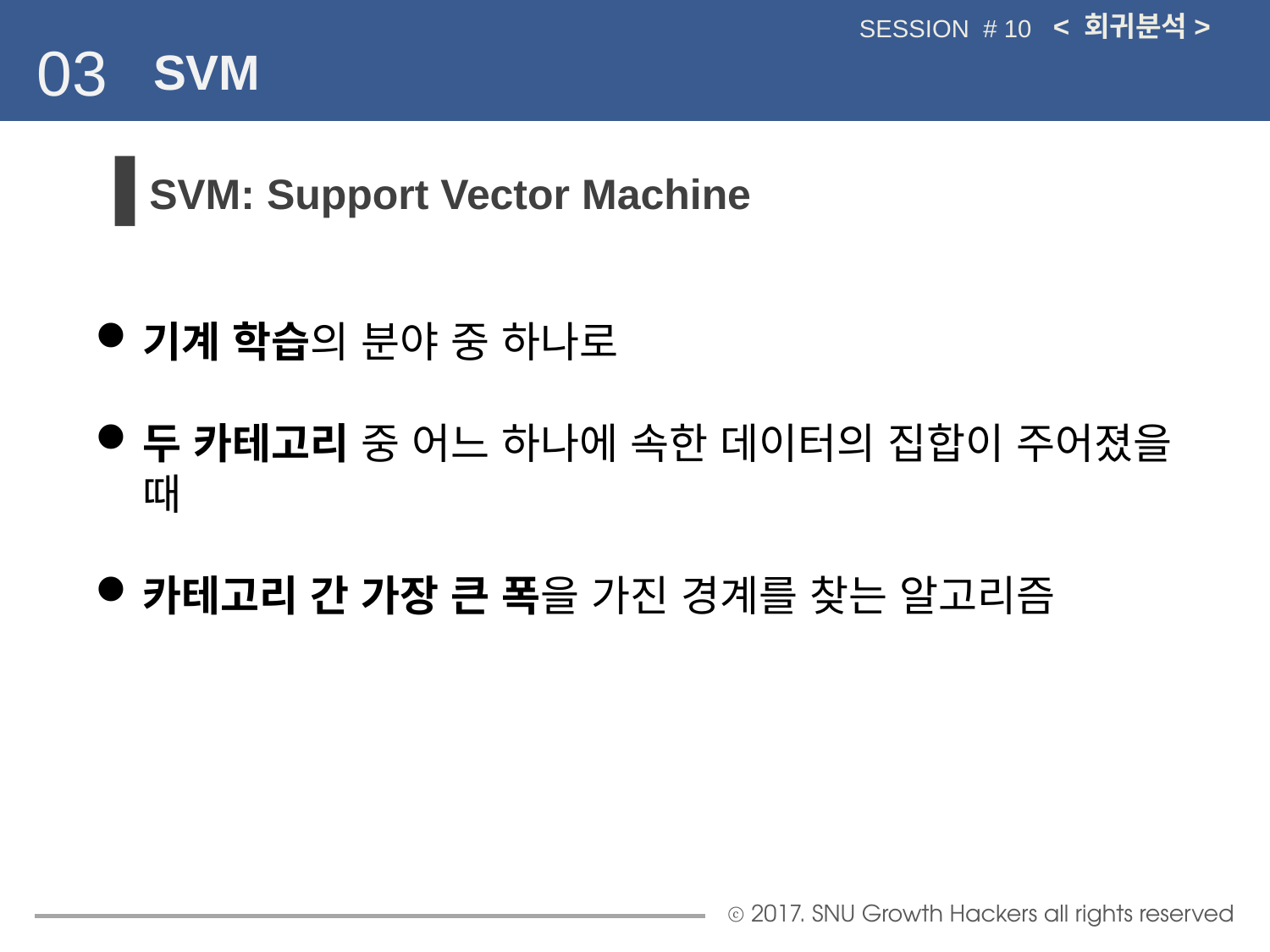

< 회귀분석>
SESSION  # 10
03
SVM

SVM: Support Vector Machine
기계 학습의 분야 중 하나로

두 카테고리 중 어느 하나에 속한 데이터의 집합이 주어졌을 때

카테고리 간 가장 큰 폭을 가진 경계를 찾는 알고리즘
ⓒ 2017. SNU Growth Hackers all rights reserved